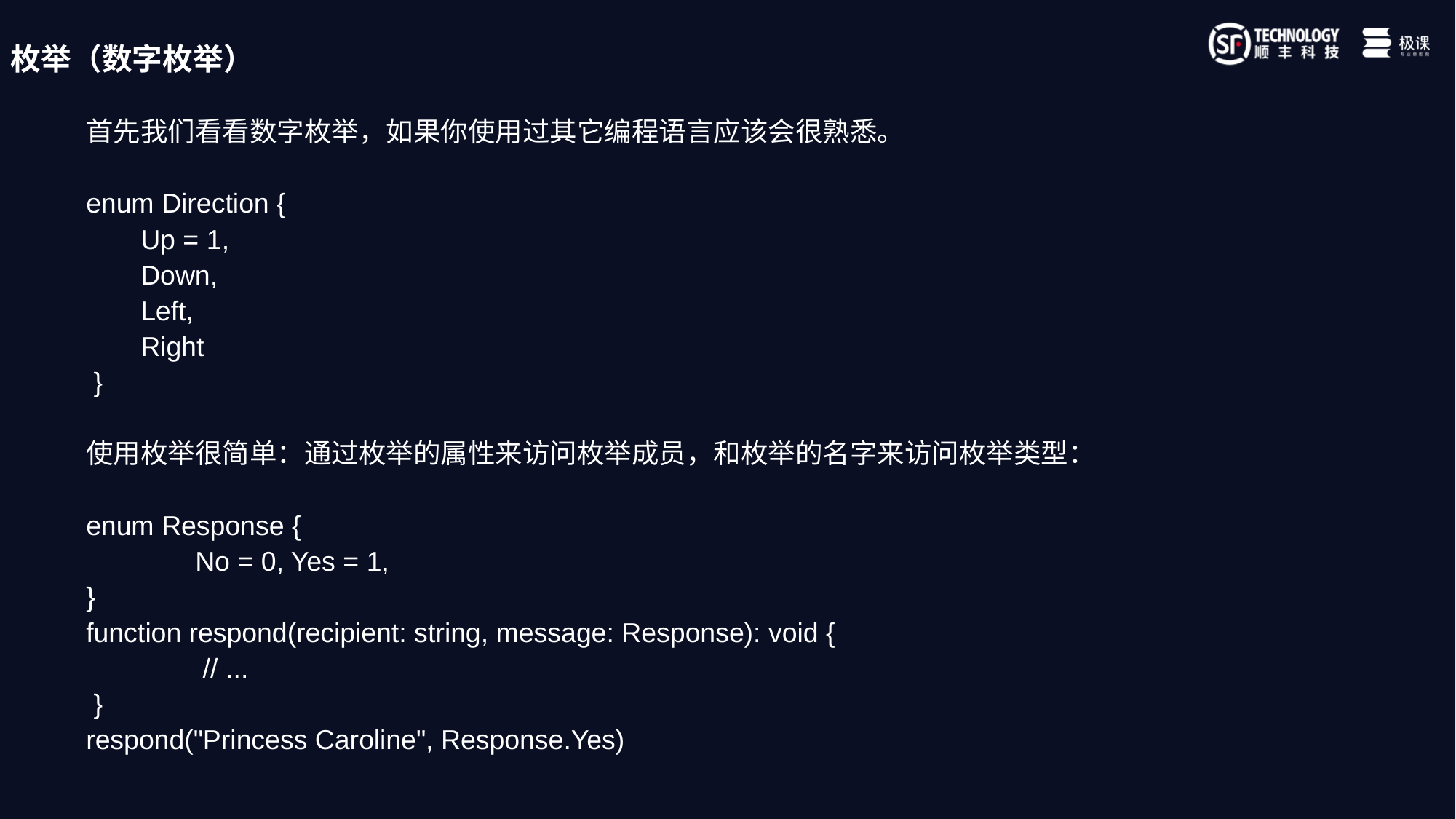

枚举（数字枚举）
首先我们看看数字枚举，如果你使用过其它编程语言应该会很熟悉。

enum Direction {
Up = 1,
Down,
Left,
Right
 }

使用枚举很简单：通过枚举的属性来访问枚举成员，和枚举的名字来访问枚举类型：

enum Response {
	No = 0, Yes = 1,
}
function respond(recipient: string, message: Response): void {
	 // ...
 }
respond("Princess Caroline", Response.Yes)